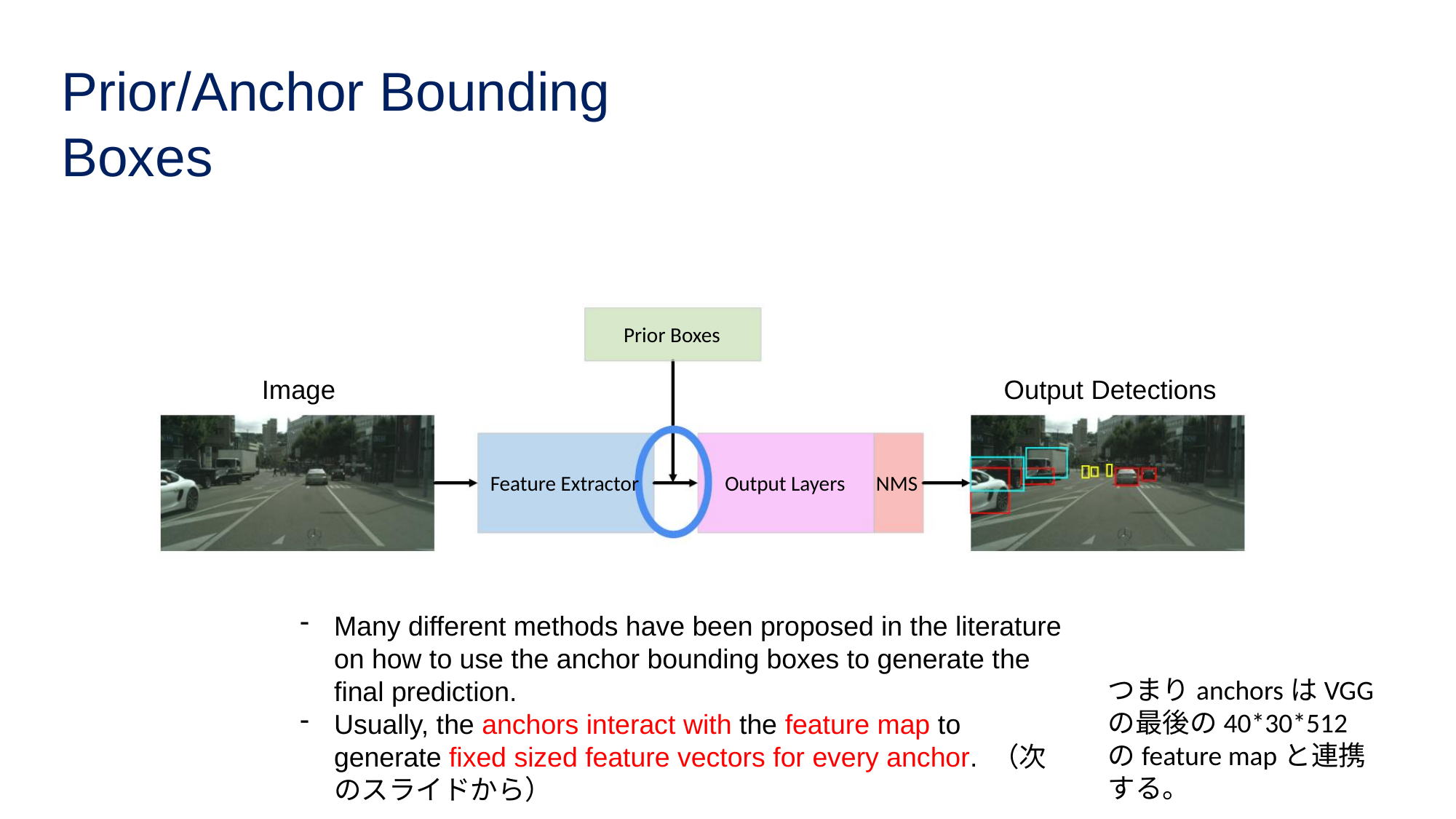

Prior/Anchor Bounding Boxes
Prior Boxes
Image
Output Detections
Feature Extractor
Output Layers NMS
Many different methods have been proposed in the literature on how to use the anchor bounding boxes to generate the final prediction.
Usually, the anchors interact with the feature map to generate fixed sized feature vectors for every anchor. （次のスライドから）
つまりanchorsはVGGの最後の40*30*512のfeature mapと連携する。